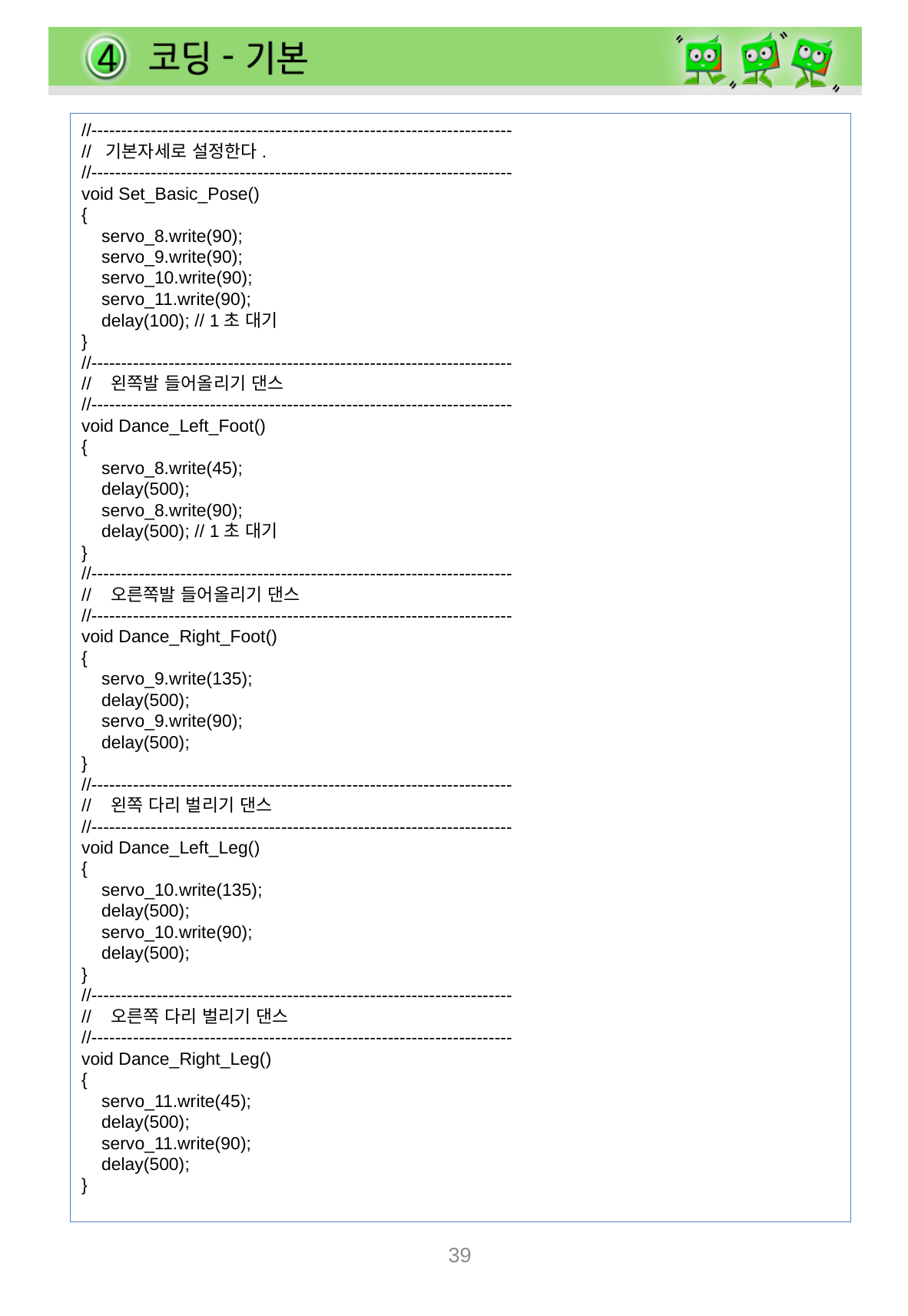

//-----------------------------------------------------------------------
//  기본자세로 설정한다.
//-----------------------------------------------------------------------
void Set_Basic_Pose()
{
    servo_8.write(90);
    servo_9.write(90);
    servo_10.write(90);
    servo_11.write(90);
    delay(100); // 1초 대기
}
//-----------------------------------------------------------------------
//   왼쪽발 들어올리기 댄스
//-----------------------------------------------------------------------
void Dance_Left_Foot()
{
    servo_8.write(45);
    delay(500);
    servo_8.write(90);
    delay(500); // 1초 대기
}
//-----------------------------------------------------------------------
//   오른쪽발 들어올리기 댄스
//-----------------------------------------------------------------------
void Dance_Right_Foot()
{
    servo_9.write(135);
    delay(500);
    servo_9.write(90);
    delay(500);
}
//-----------------------------------------------------------------------
//   왼쪽 다리 벌리기 댄스
//-----------------------------------------------------------------------
void Dance_Left_Leg()
{
    servo_10.write(135);
    delay(500);
    servo_10.write(90);
    delay(500);
}
//-----------------------------------------------------------------------
//   오른쪽 다리 벌리기 댄스
//-----------------------------------------------------------------------
void Dance_Right_Leg()
{
    servo_11.write(45);
    delay(500);
    servo_11.write(90);
    delay(500);
}

39